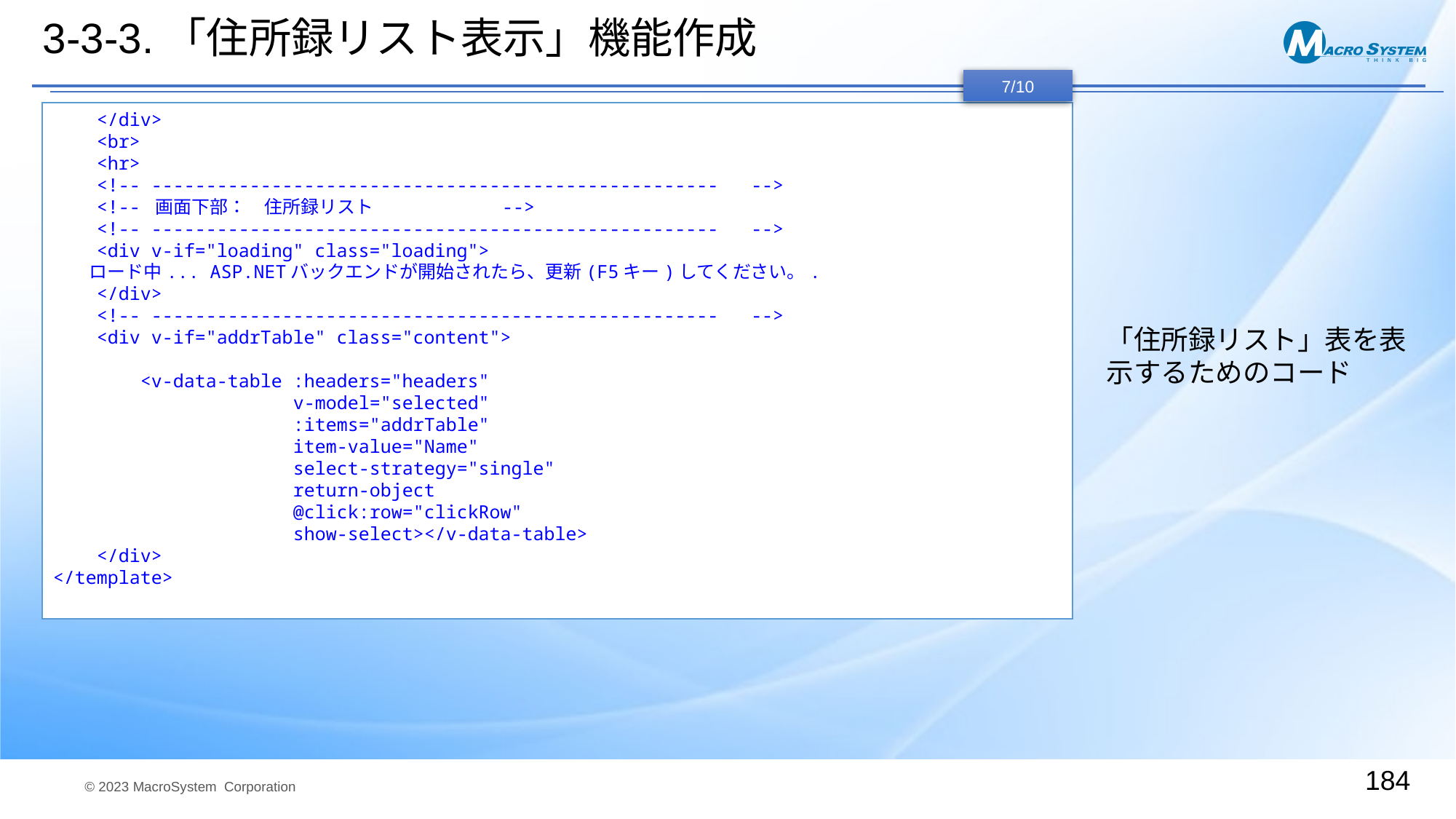

# 3-3-3.「住所録リスト表示」機能作成
7/10
    </div>
    <br>
    <hr>
    <!-- ----------------------------------------------------   -->
    <!-- 画面下部：　住所録リスト                               -->
    <!-- ----------------------------------------------------   -->
    <div v-if="loading" class="loading">
        ロード中... ASP.NETバックエンドが開始されたら、更新(F5キー)してください。.
    </div>
    <!-- ----------------------------------------------------   -->
    <div v-if="addrTable" class="content">

        <v-data-table :headers="headers"
                      v-model="selected"
                      :items="addrTable"
                      item-value="Name"
                      select-strategy="single"
                      return-object
                      @click:row="clickRow"
                      show-select></v-data-table>
    </div>
</template>

「住所録リスト」表を表示するためのコード